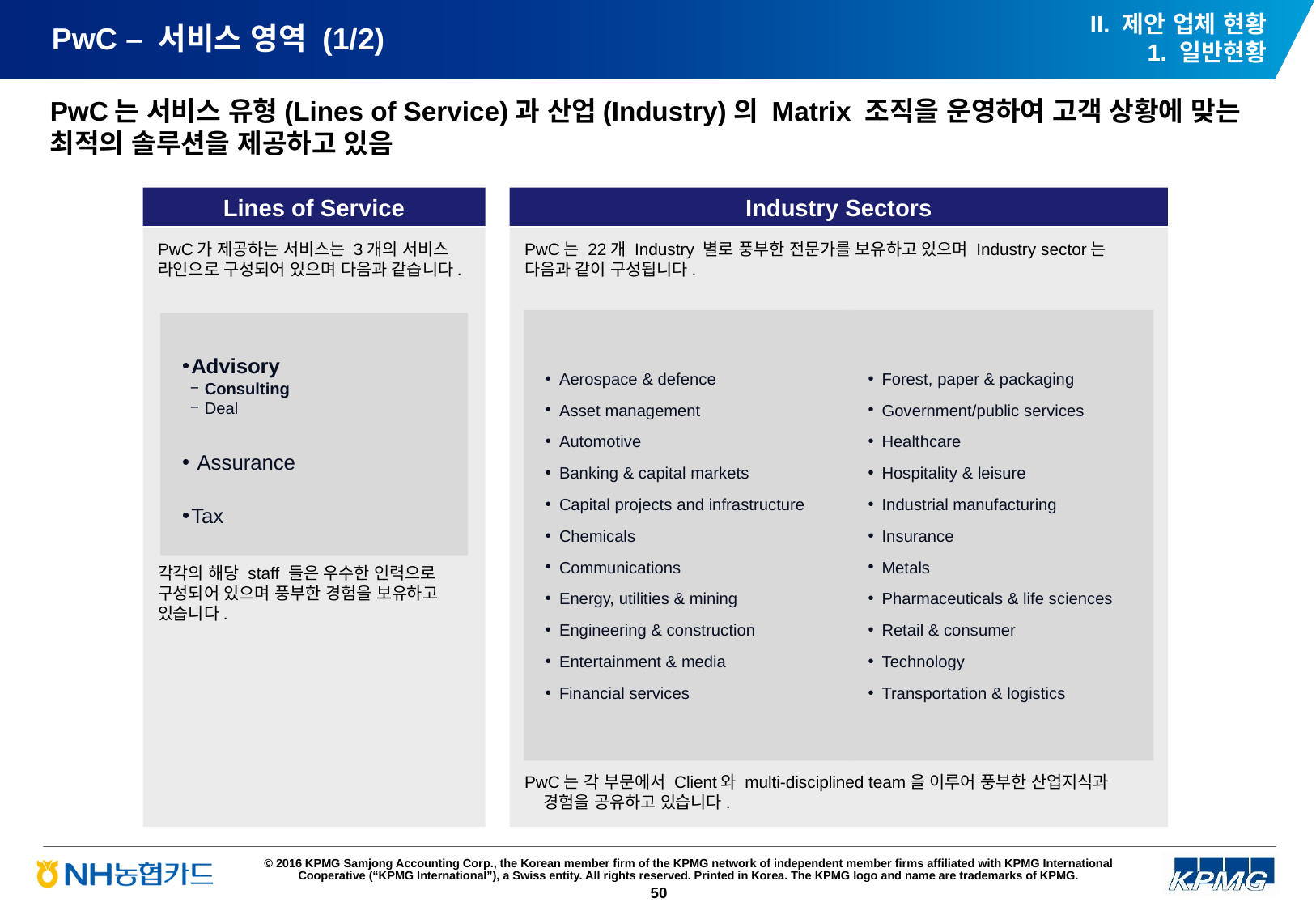

II. 제안 업체 현황
1. 일반현황
# PwC – 서비스 영역 (1/2)
PwC는 서비스 유형(Lines of Service)과 산업(Industry)의 Matrix 조직을 운영하여 고객 상황에 맞는 최적의 솔루션을 제공하고 있음
Lines of Service
Industry Sectors
PwC가 제공하는 서비스는 3개의 서비스 라인으로 구성되어 있으며 다음과 같습니다.

각각의 해당 staff 들은 우수한 인력으로 구성되어 있으며 풍부한 경험을 보유하고 있습니다.
PwC는 22개 Industry 별로 풍부한 전문가를 보유하고 있으며 Industry sector는
다음과 같이 구성됩니다.

PwC는 각 부문에서 Client와 multi-disciplined team을 이루어 풍부한 산업지식과
경험을 공유하고 있습니다.
 Aerospace & defence
 Asset management
 Automotive
 Banking & capital markets
 Capital projects and infrastructure
 Chemicals
 Communications
 Energy, utilities & mining
 Engineering & construction
 Entertainment & media
 Financial services
 Forest, paper & packaging
 Government/public services
 Healthcare
 Hospitality & leisure
 Industrial manufacturing
 Insurance
 Metals
 Pharmaceuticals & life sciences
 Retail & consumer
 Technology
 Transportation & logistics
Advisory
 Consulting
 Deal

 Assurance
Tax